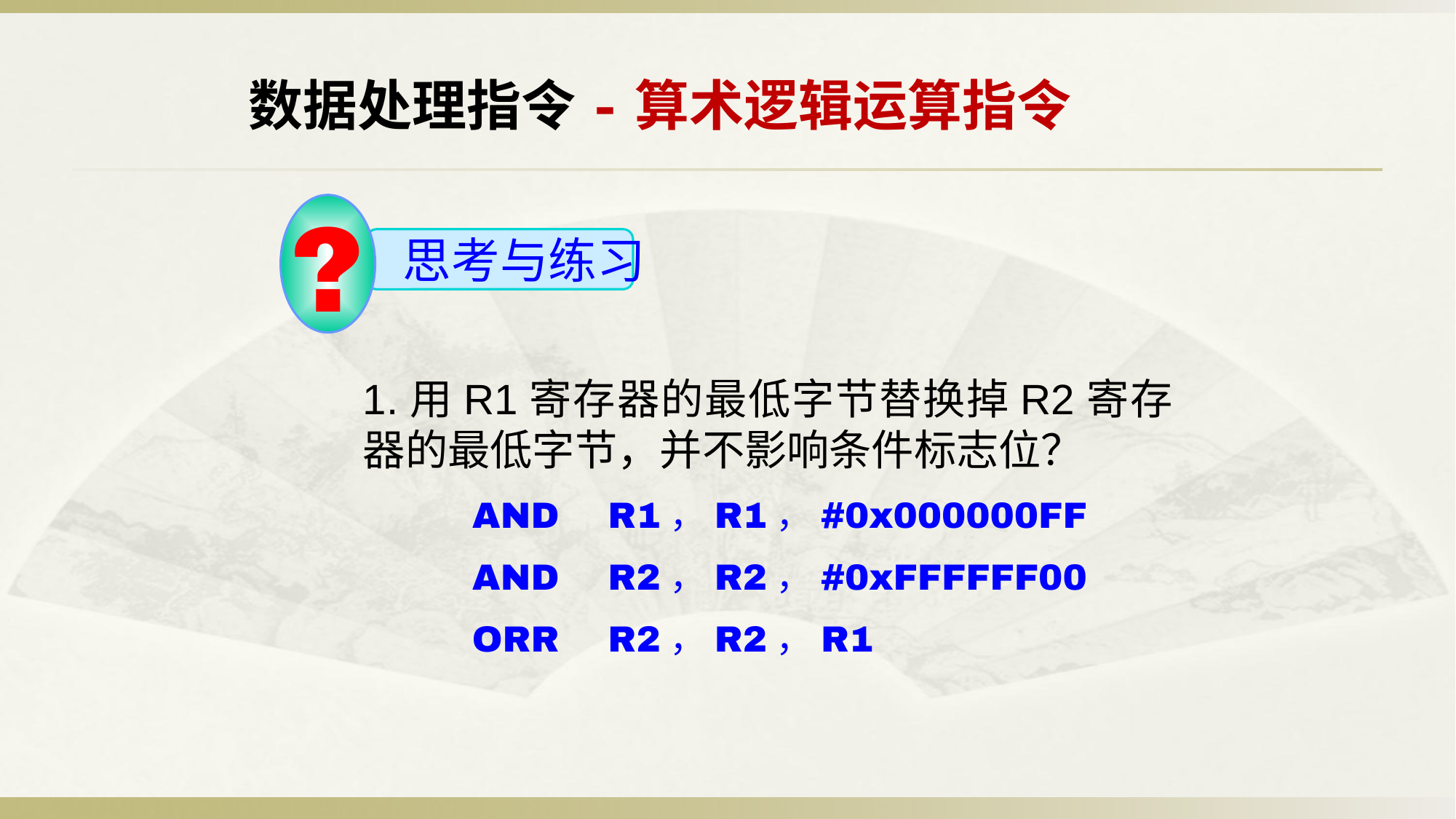

数据处理指令-算术逻辑运算指令

?
 思考与练习
1.用R1寄存器的最低字节替换掉R2寄存器的最低字节，并不影响条件标志位？
	AND    R1，R1，#0x000000FF
	AND    R2，R2，#0xFFFFFF00
	ORR    R2，R2，R1